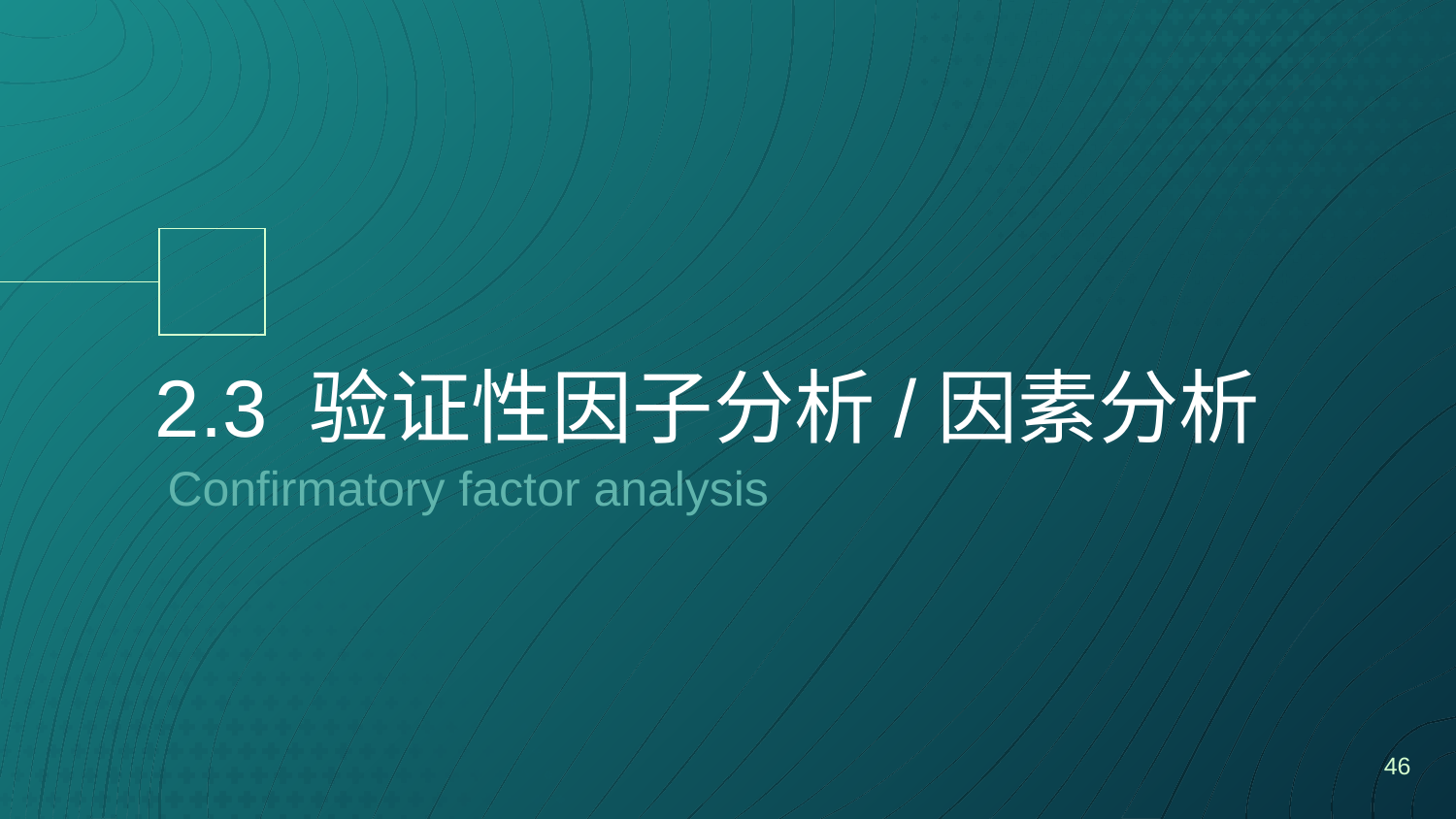

# 2.3 验证性因子分析/因素分析
Confirmatory factor analysis
46